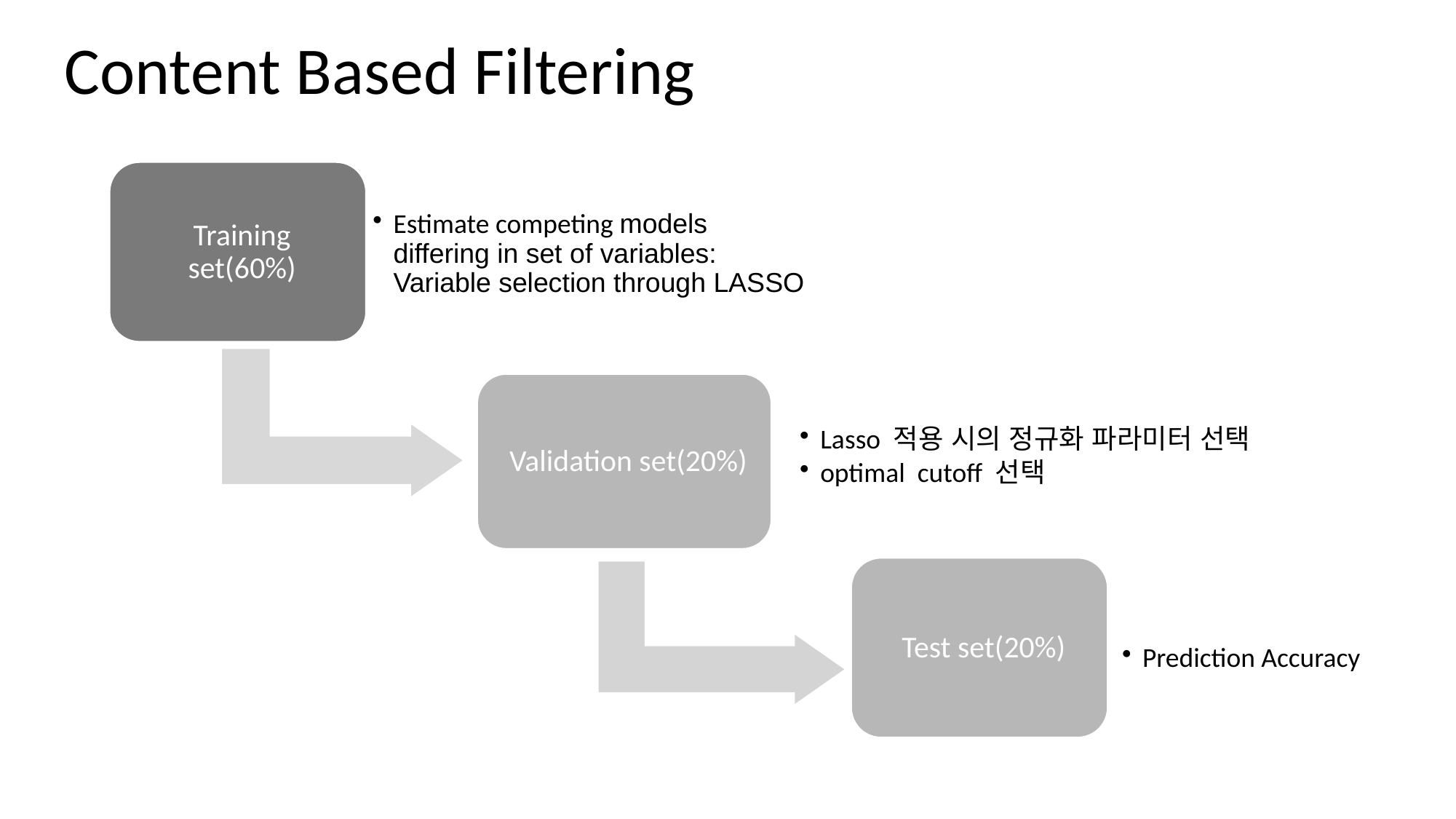

Content Based Filtering
Training set(60%)
Estimate competing models differing in set of variables: Variable selection through LASSO
Validation set(20%)
Lasso 적용 시의 정규화 파라미터 선택
optimal  cutoff 선택
Test set(20%)
Prediction Accuracy